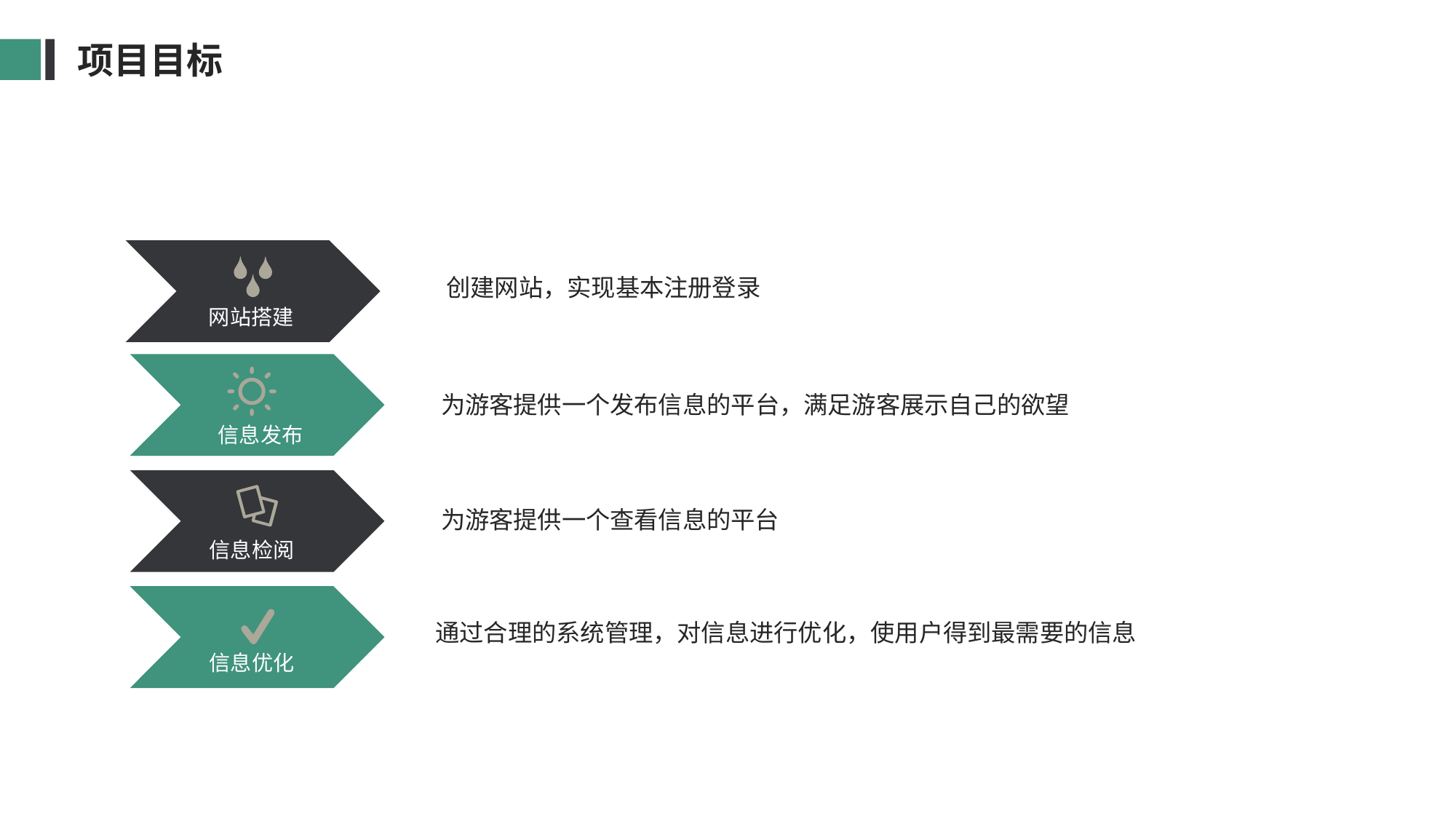

项目目标

    创建网站，实现基本注册登录
网站搭建

  为游客提供一个发布信息的平台，满足游客展示自己的欲望
 信息发布

   为游客提供一个查看信息的平台
信息检阅

  通过合理的系统管理，对信息进行优化，使用户得到最需要的信息
信息优化